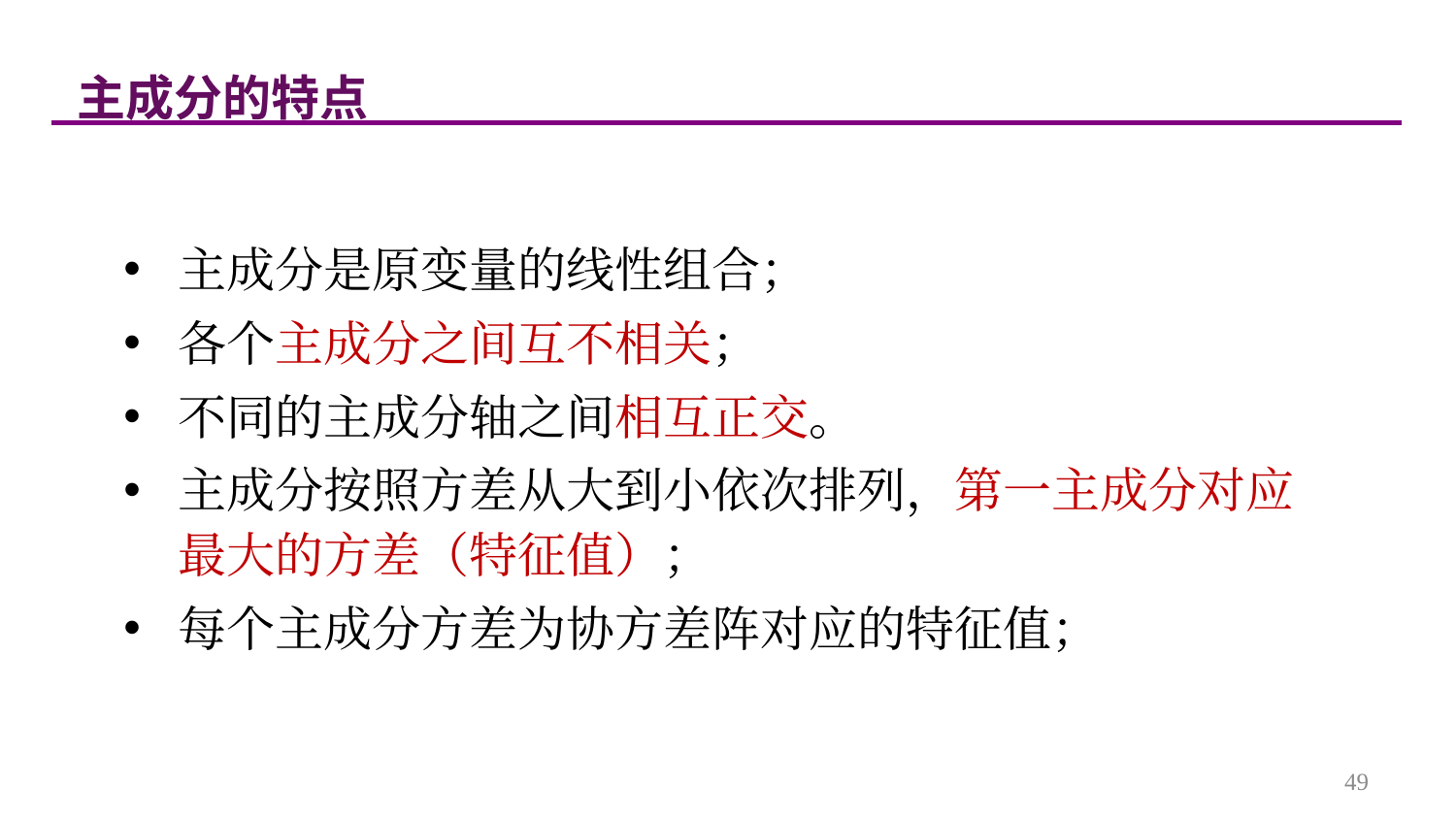

主成分的特点
主成分是原变量的线性组合；
各个主成分之间互不相关；
不同的主成分轴之间相互正交。
主成分按照方差从大到小依次排列，第一主成分对应最大的方差（特征值）；
每个主成分方差为协方差阵对应的特征值；

49